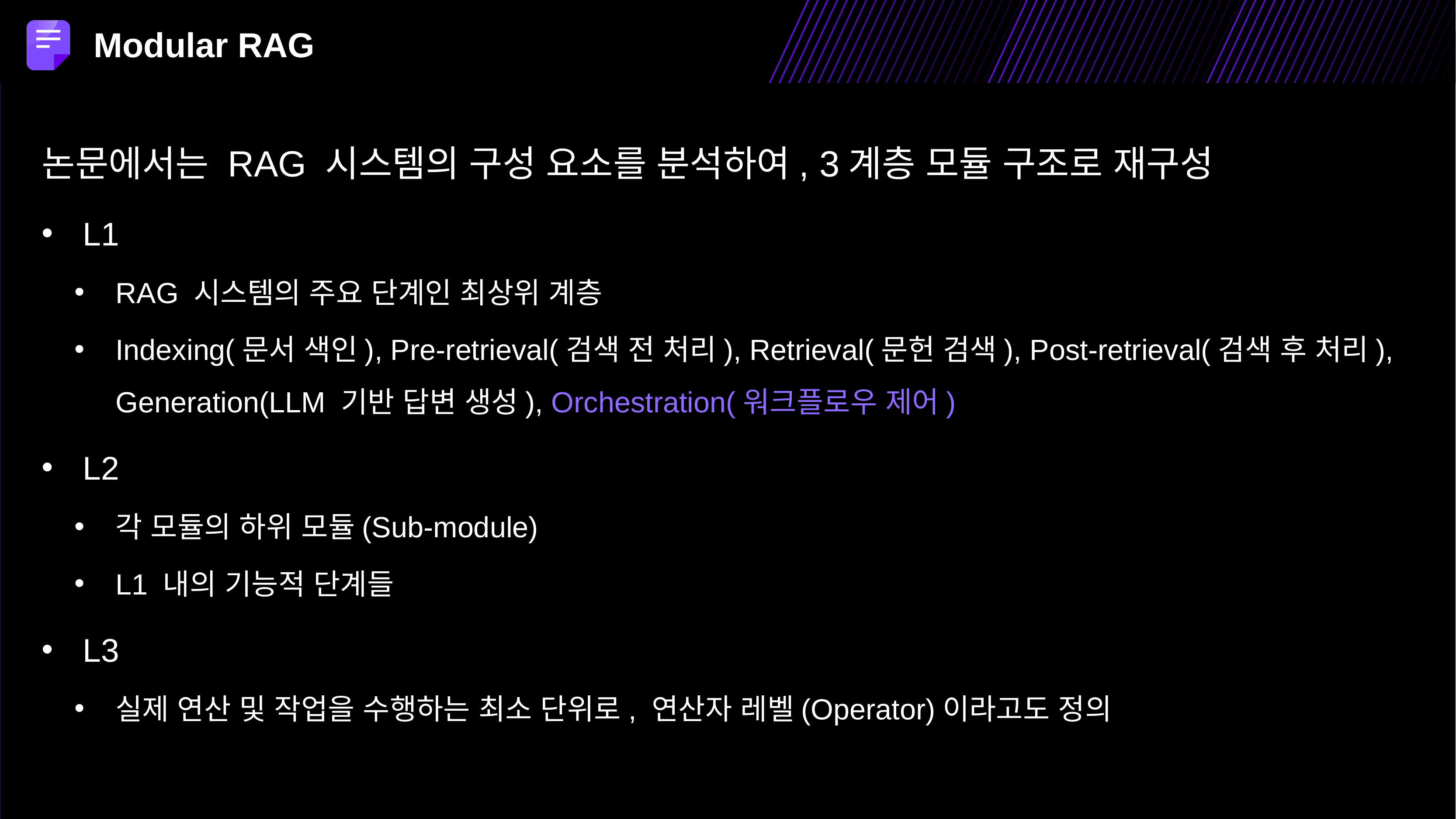

Modular RAG
논문에서는 RAG 시스템의 구성 요소를 분석하여, 3계층 모듈 구조로 재구성
L1
RAG 시스템의 주요 단계인 최상위 계층
Indexing(문서 색인), Pre-retrieval(검색 전 처리), Retrieval(문헌 검색), Post-retrieval(검색 후 처리), Generation(LLM 기반 답변 생성), Orchestration(워크플로우 제어)
L2
각 모듈의 하위 모듈(Sub-module)
L1 내의 기능적 단계들
L3
실제 연산 및 작업을 수행하는 최소 단위로, 연산자 레벨(Operator)이라고도 정의